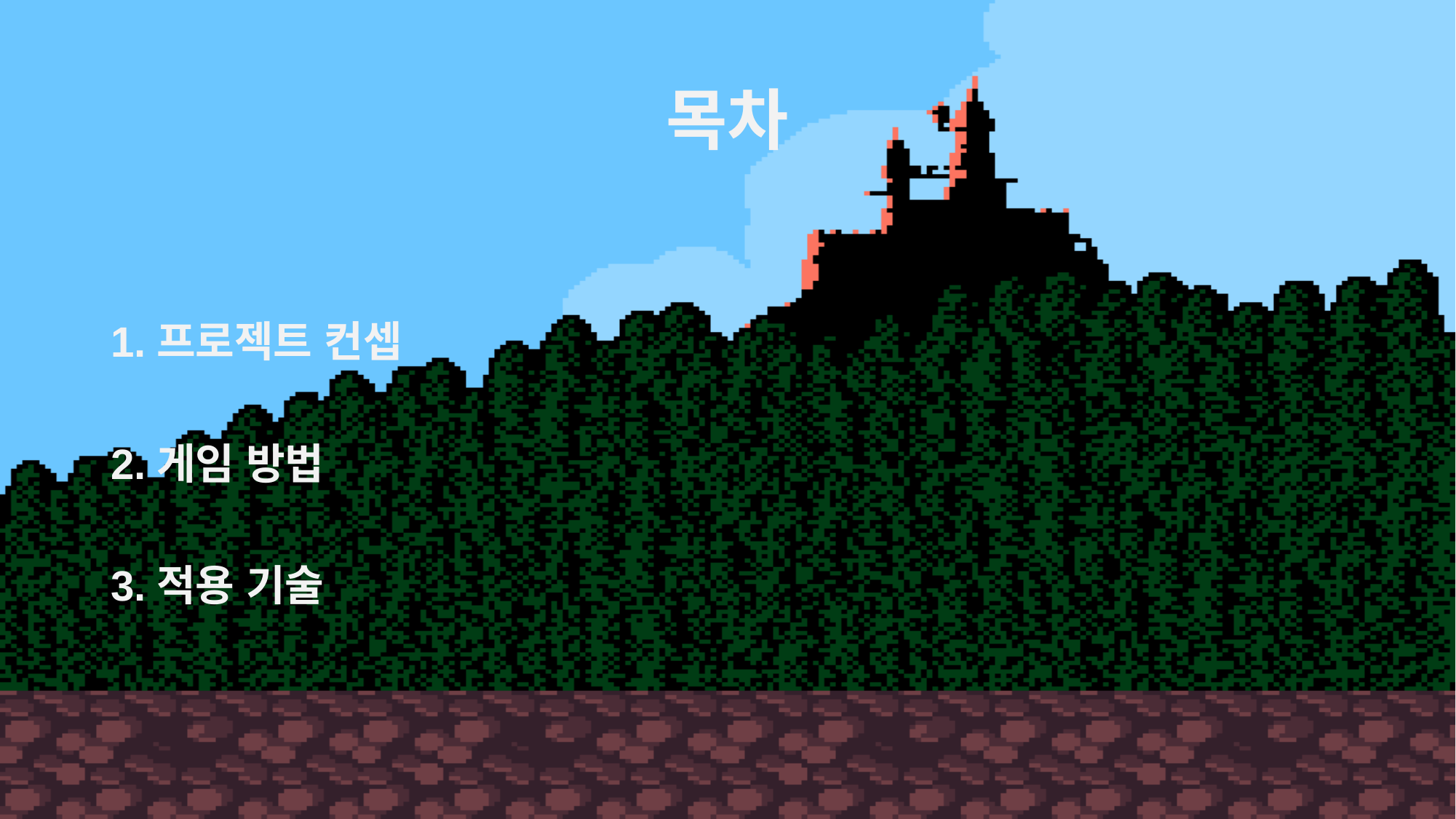

# 목차
1.프로젝트 컨셉

2.게임 방법

3.적용 기술